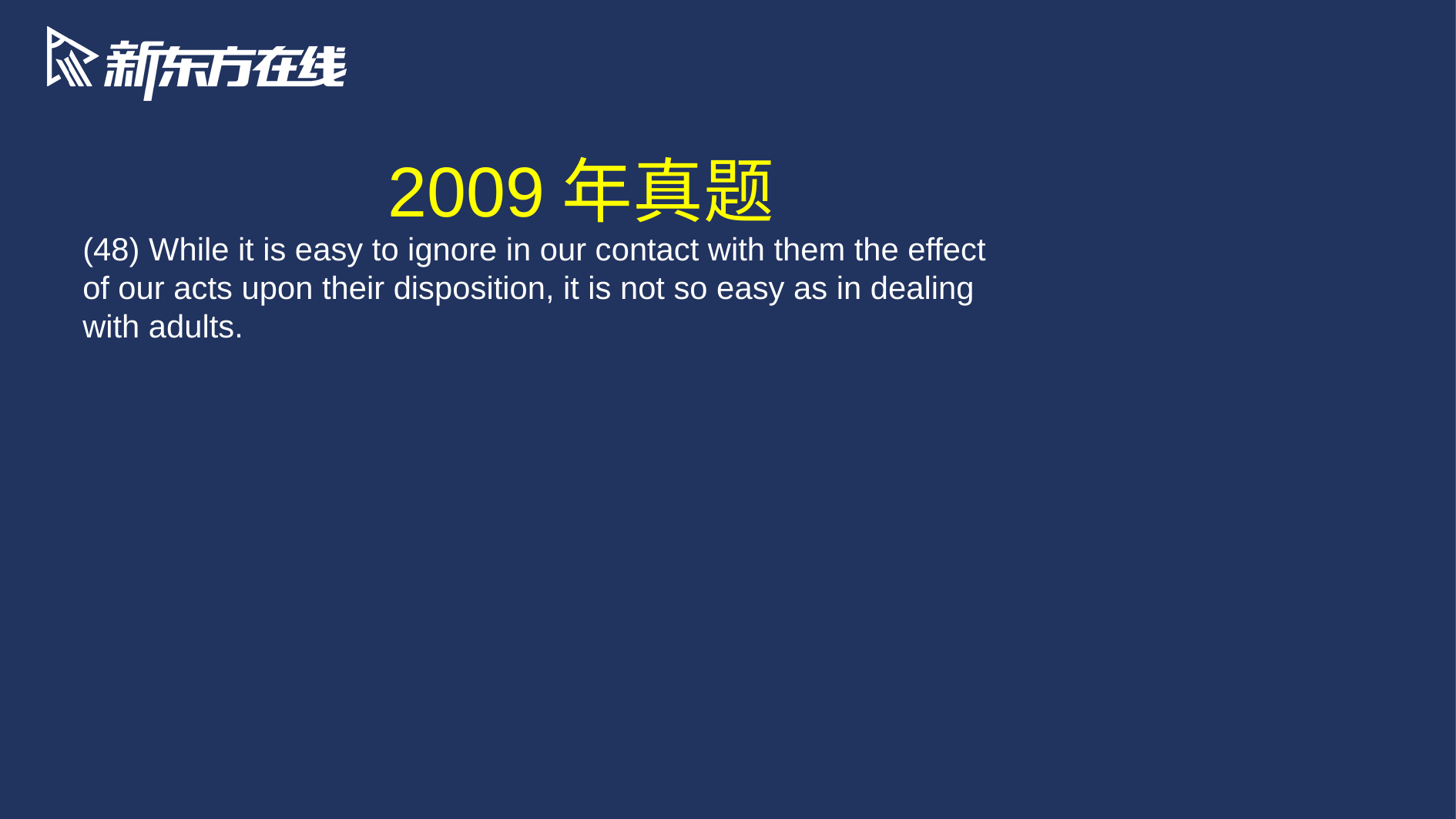

2009年真题

(48) While it is easy to ignore in our contact with them the effect of our acts upon their disposition, it is not so easy as in dealing with adults.